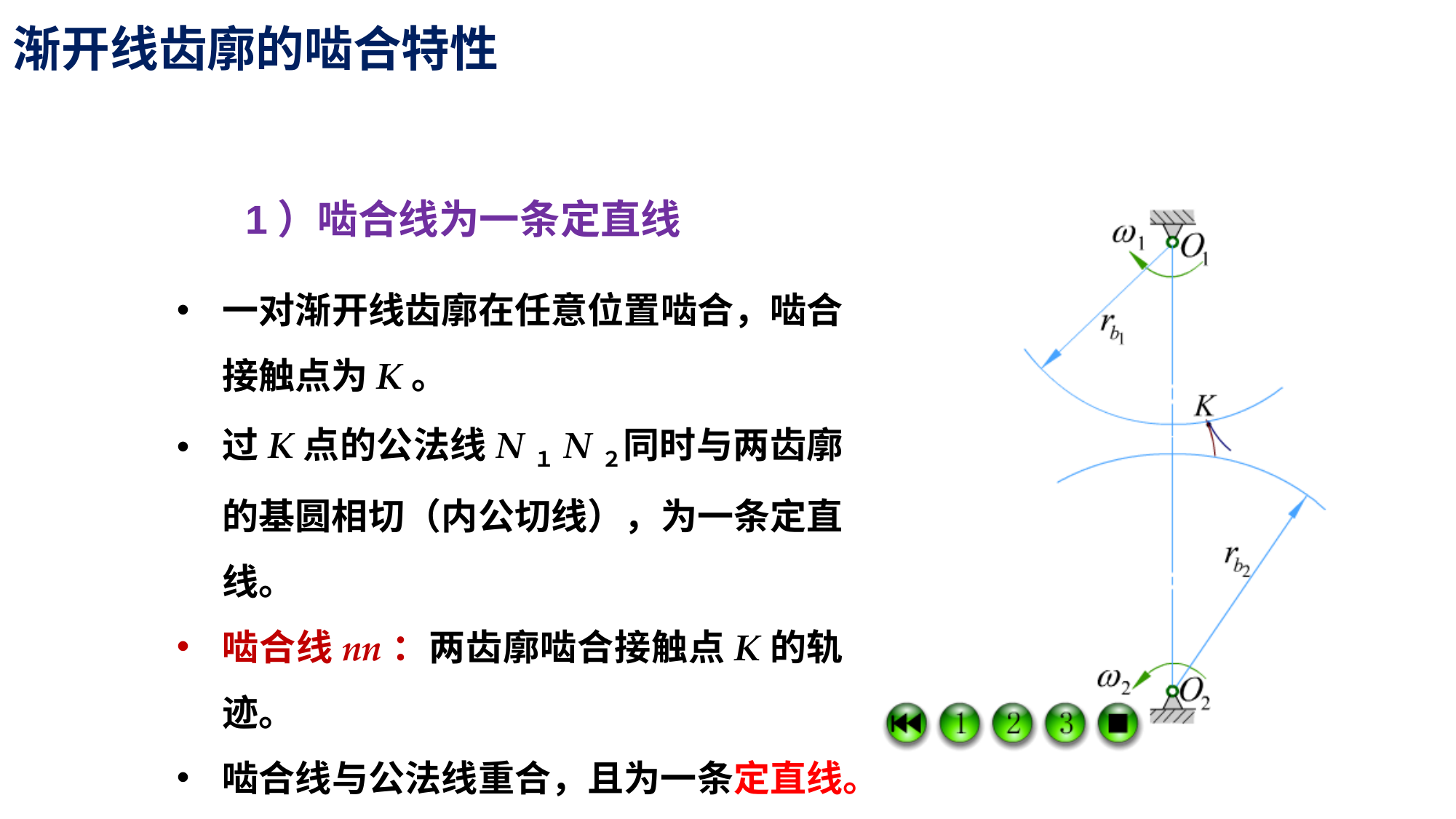

渐开线齿廓的啮合特性
1）啮合线为一条定直线
一对渐开线齿廓在任意位置啮合，啮合接触点为K。
过K点的公法线N１N２同时与两齿廓的基圆相切（内公切线），为一条定直线。
啮合线nn：两齿廓啮合接触点K的轨迹。
啮合线与公法线重合，且为一条定直线。